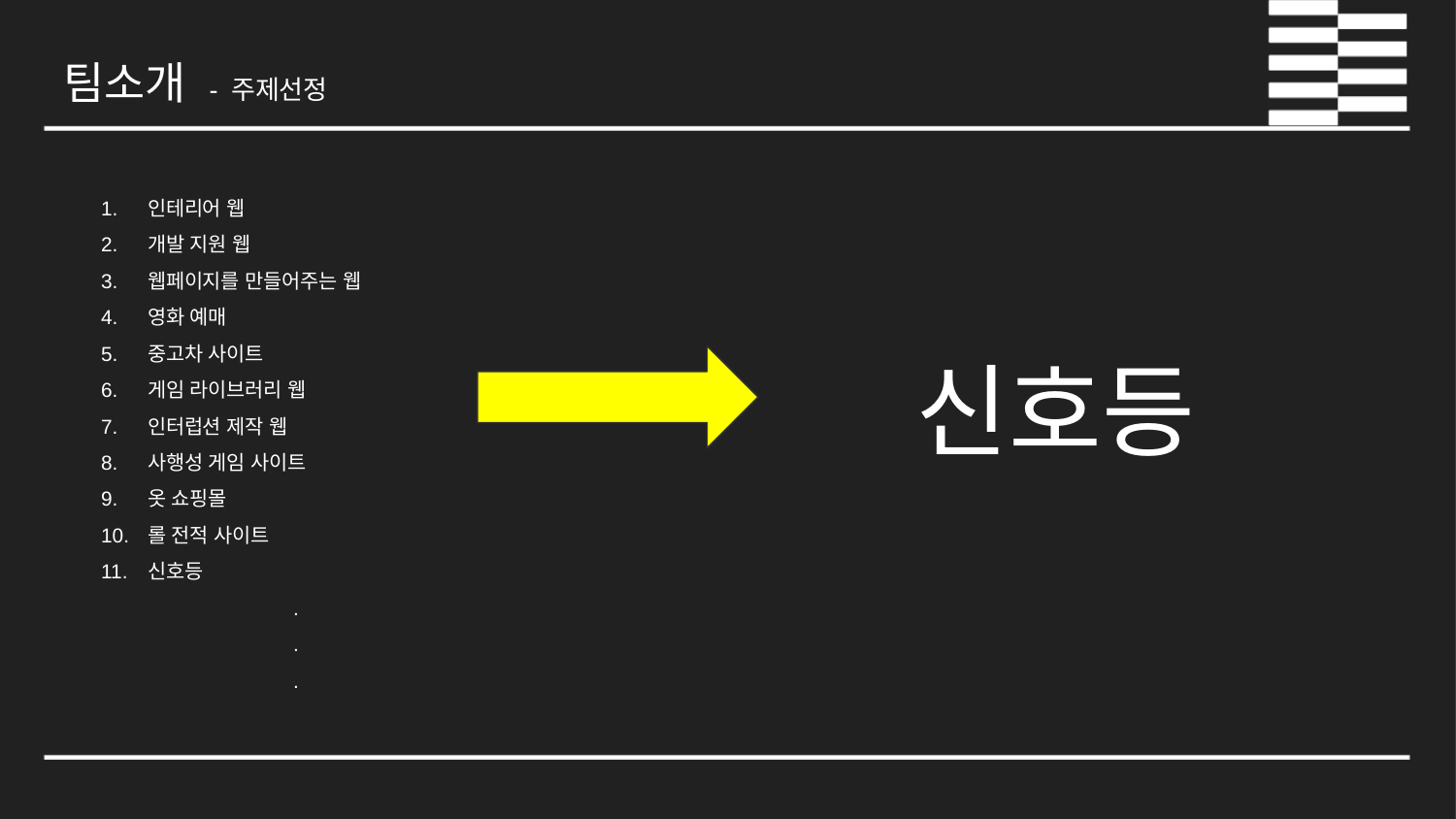

팀소개 - 주제선정
인테리어 웹
개발 지원 웹
웹페이지를 만들어주는 웹
영화 예매
중고차 사이트
게임 라이브러리 웹
인터럽션 제작 웹
사행성 게임 사이트
옷 쇼핑몰
롤 전적 사이트
신호등
	.
	.
	.
신호등